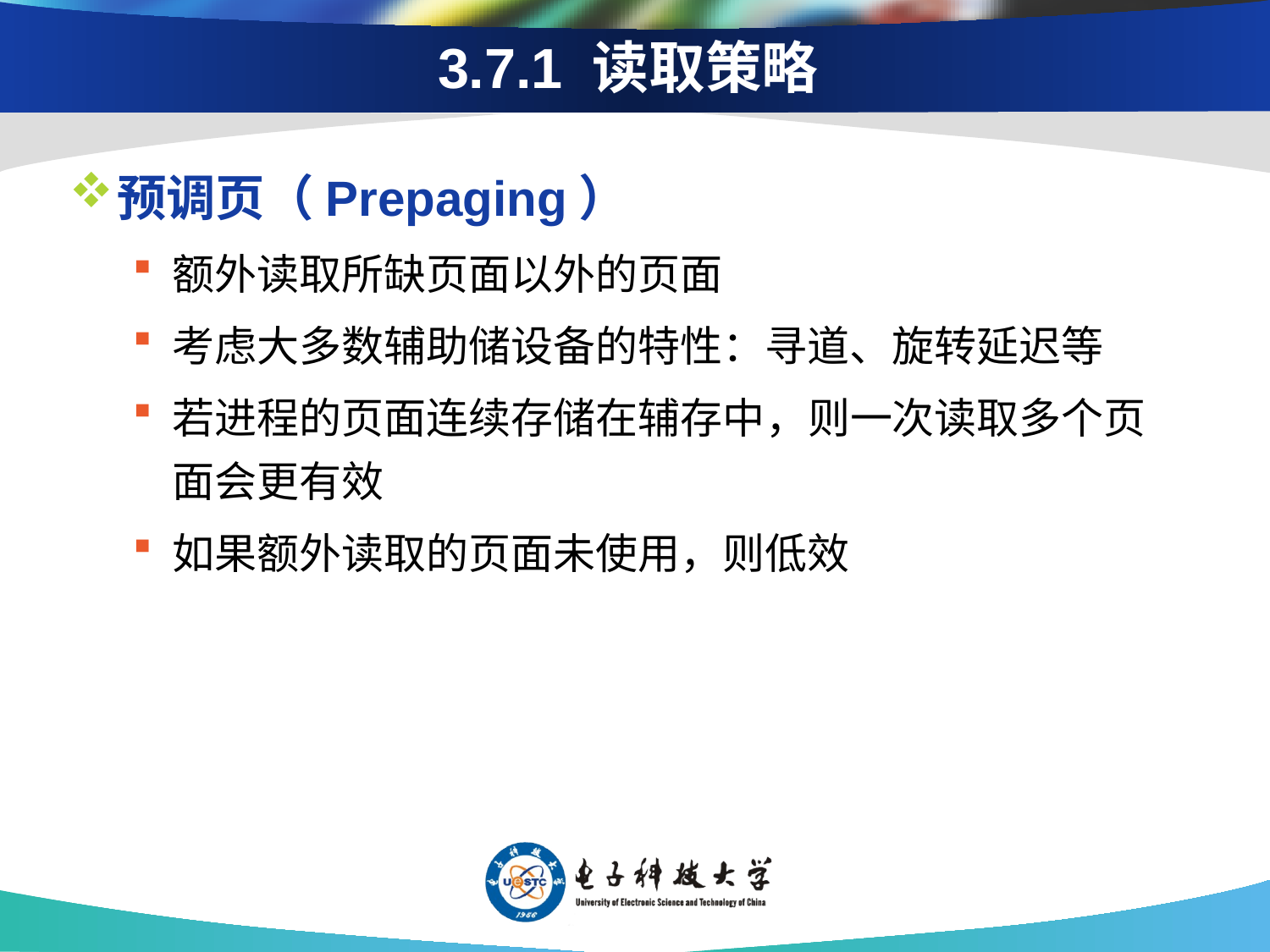

# 3.7.1 读取策略
预调页（Prepaging）
额外读取所缺页面以外的页面
考虑大多数辅助储设备的特性：寻道、旋转延迟等
若进程的页面连续存储在辅存中，则一次读取多个页面会更有效
如果额外读取的页面未使用，则低效